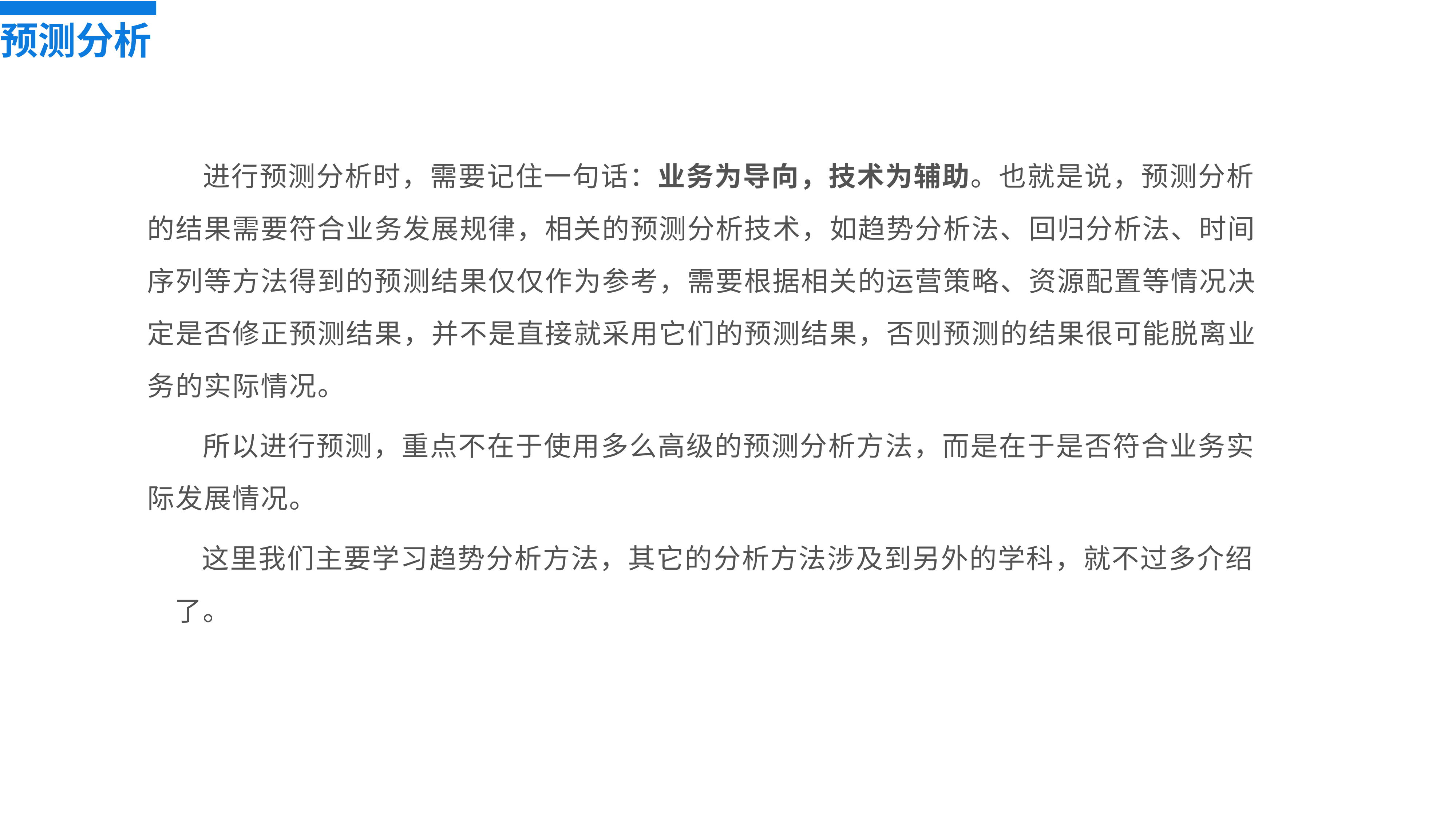

预测分析
　进行预测分析时，需要记住一句话：业务为导向，技术为辅助。也就是说，预测分析的结果需要符合业务发展规律，相关的预测分析技术，如趋势分析法、回归分析法、时间序列等方法得到的预测结果仅仅作为参考，需要根据相关的运营策略、资源配置等情况决定是否修正预测结果，并不是直接就采用它们的预测结果，否则预测的结果很可能脱离业务的实际情况。
　所以进行预测，重点不在于使用多么高级的预测分析方法，而是在于是否符合业务实际发展情况。
这里我们主要学习趋势分析方法，其它的分析方法涉及到另外的学科，就不过多介绍了。